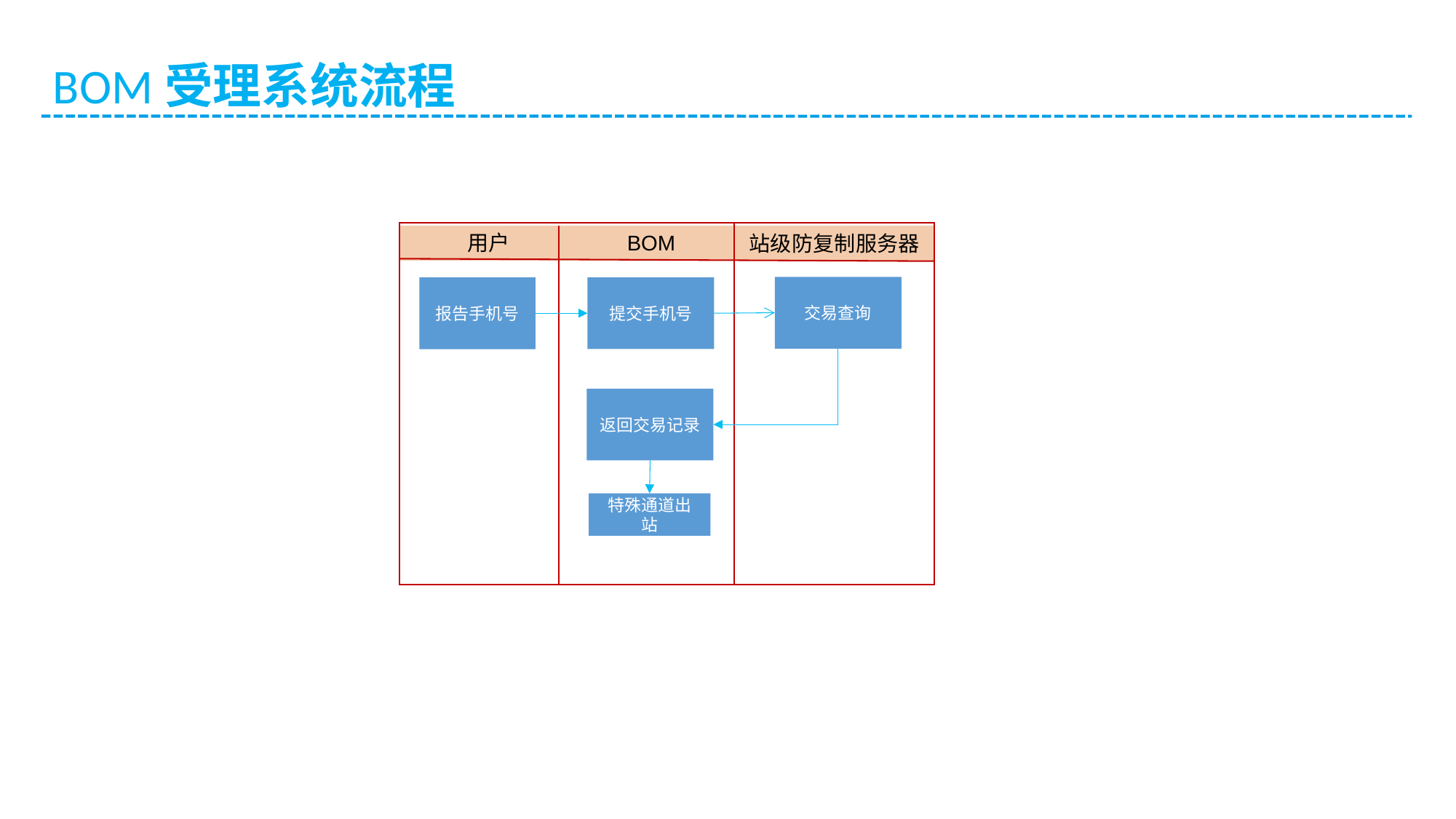

BOM受理系统流程

     用户
BOM
站级防复制服务器

交易查询
报告手机号
提交手机号
返回交易记录
特殊通道出站